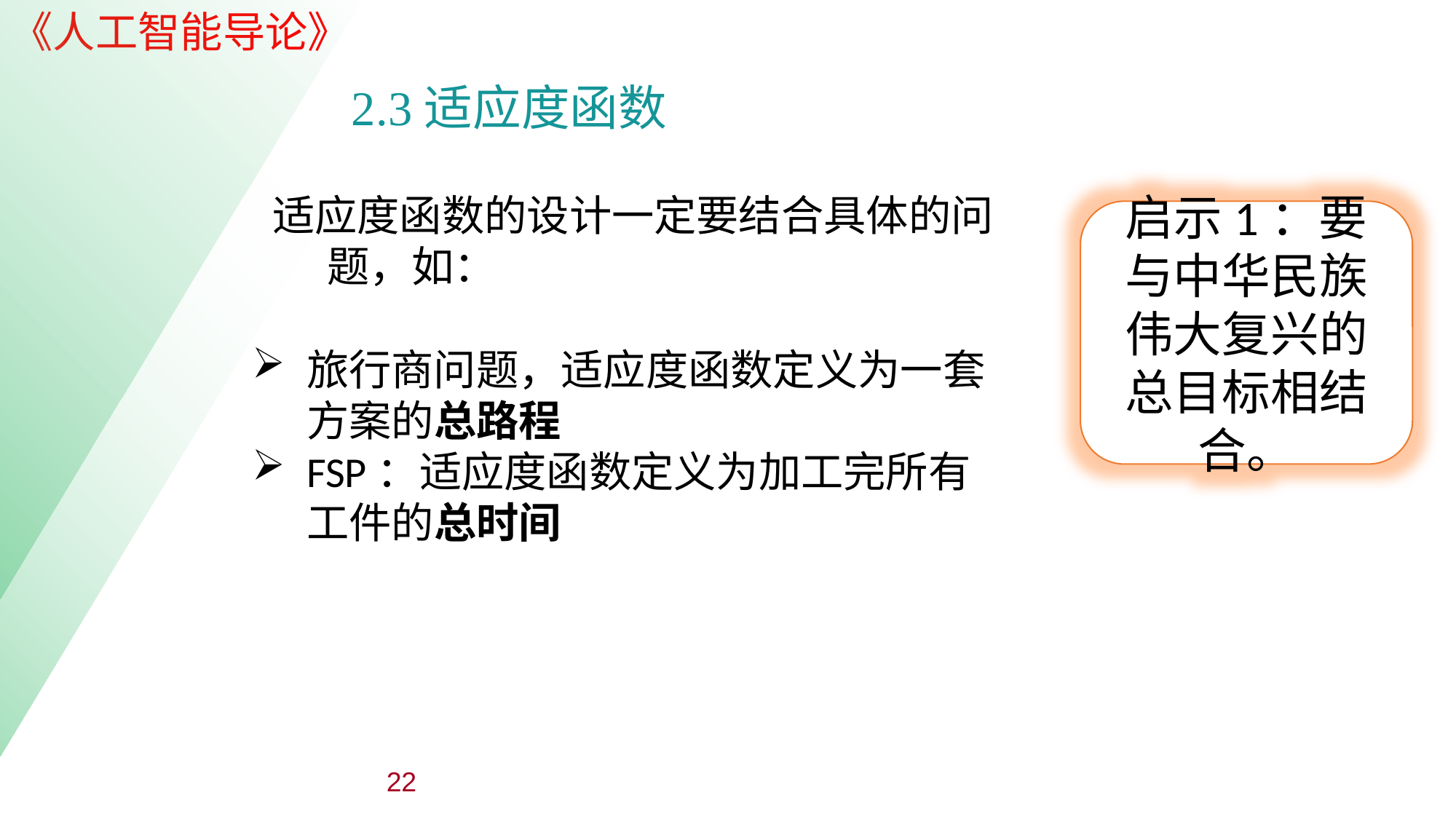

|  |
| --- |
|  |
| --- |

2.3适应度函数
适应度函数的设计一定要结合具体的问题，如：
启示1：要与中华民族伟大复兴的总目标相结合。
旅行商问题，适应度函数定义为一套方案的总路程
FSP：适应度函数定义为加工完所有工件的总时间

22